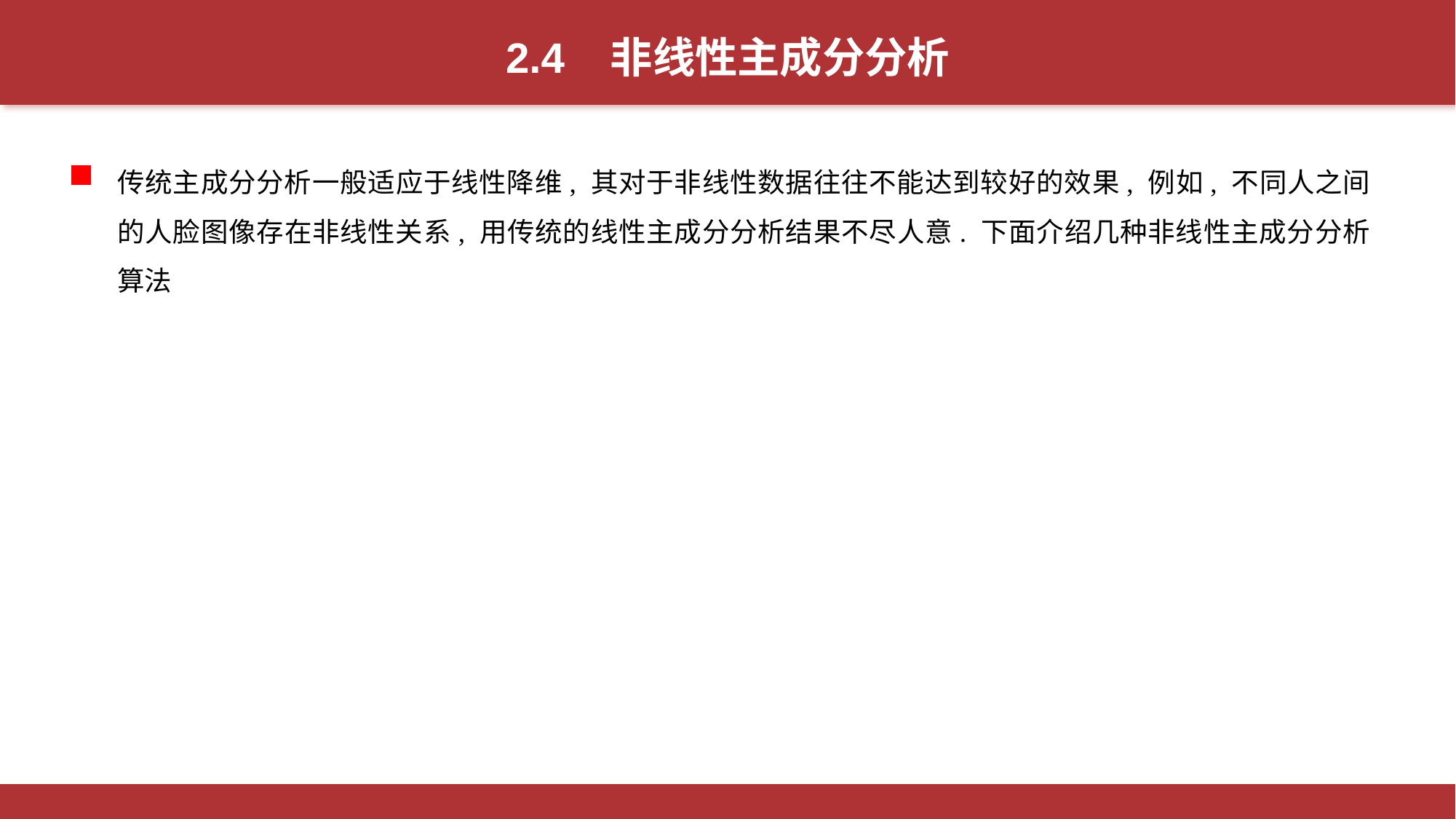

2.4   非线性主成分分析
传统主成分分析一般适应于线性降维, 其对于非线性数据往往不能达到较好的效果, 例如, 不同人之间的人脸图像存在非线性关系, 用传统的线性主成分分析结果不尽人意. 下面介绍几种非线性主成分分析算法